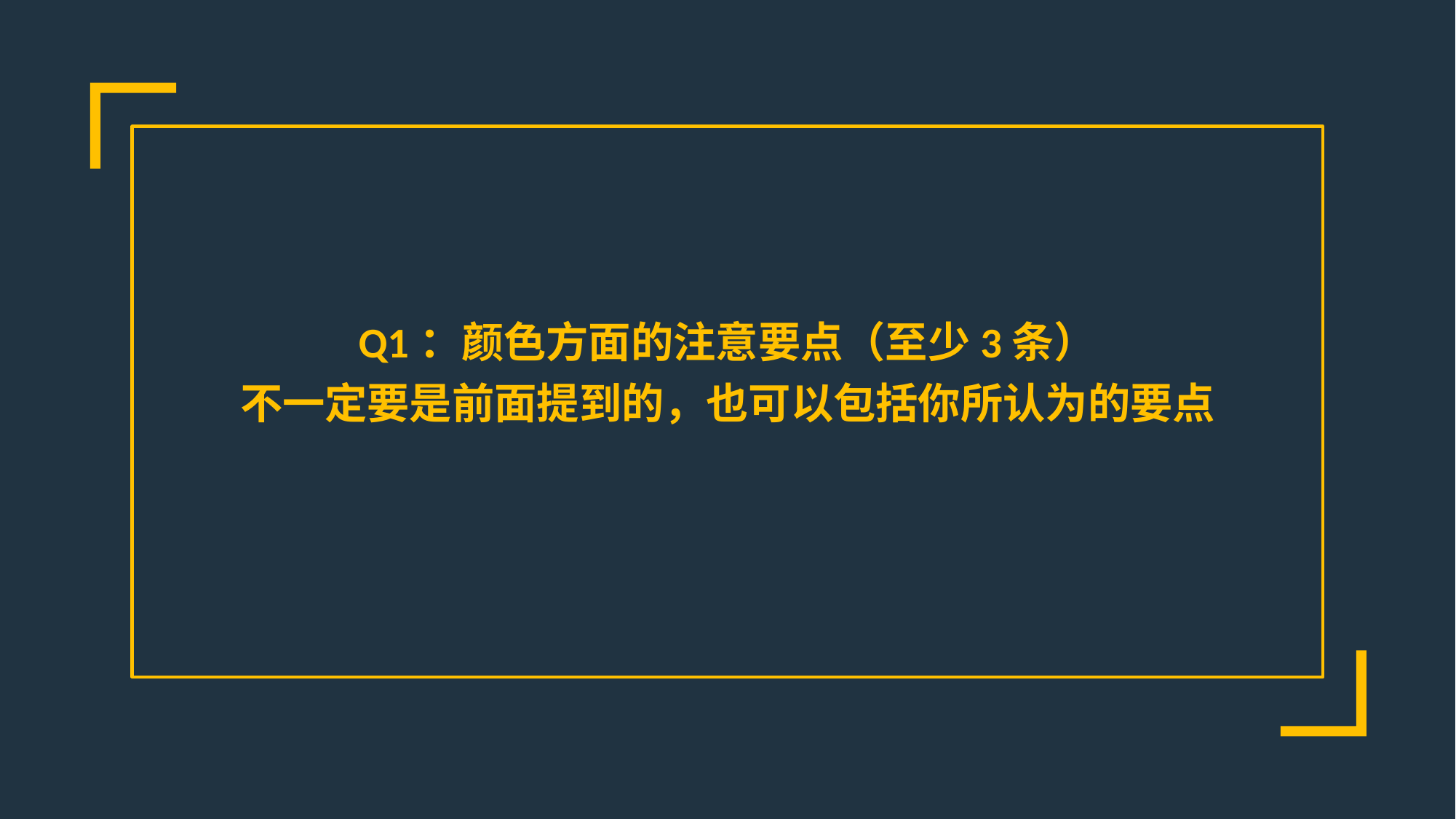

Q1：颜色方面的注意要点（至少3条）
不一定要是前面提到的，也可以包括你所认为的要点